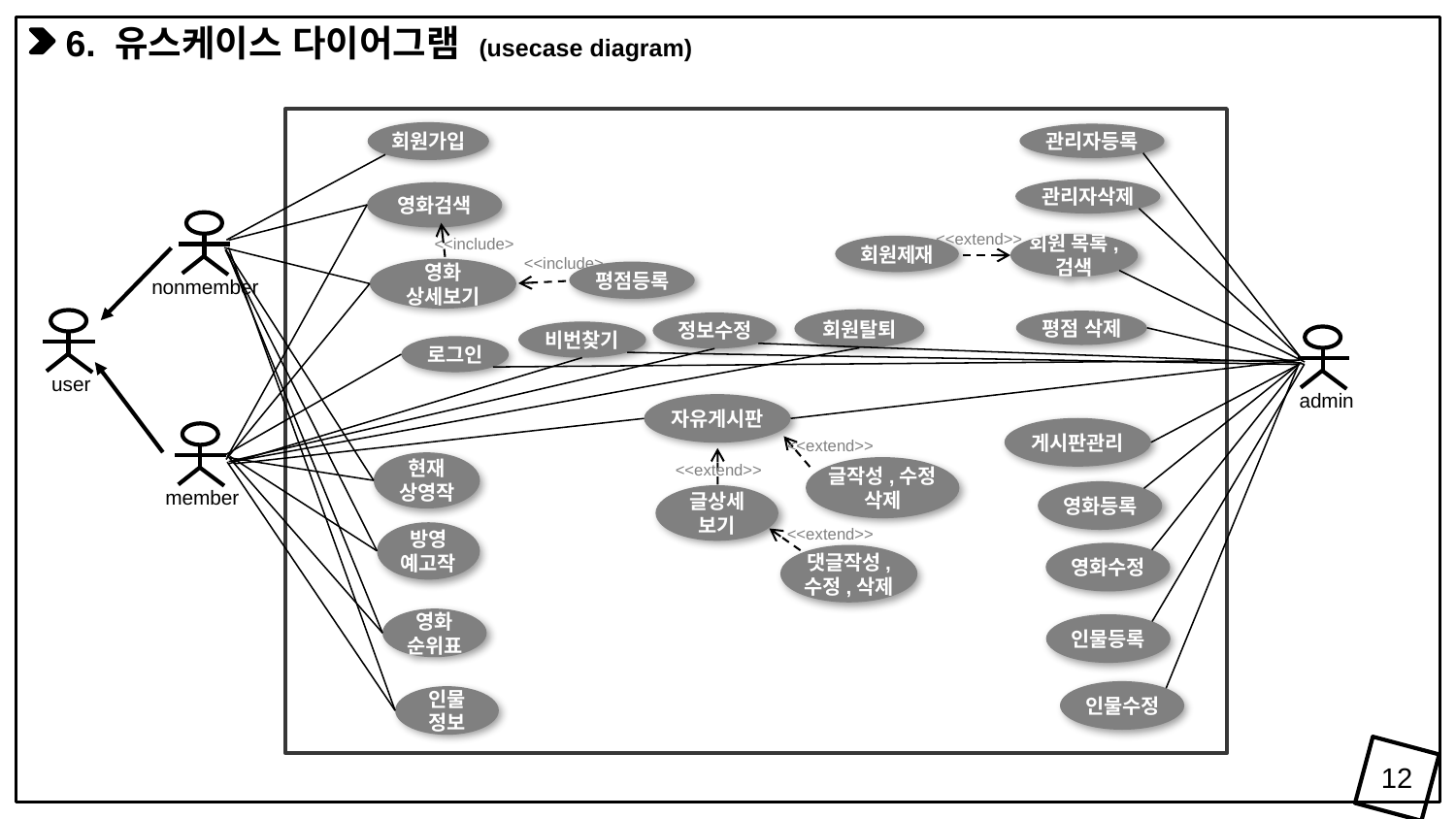

6. 유스케이스 다이어그램 (usecase diagram)

회원가입
관리자등록
관리자삭제
영화검색

nonmember
<<extend>>
회원 목록,검색
<<include>
회원제재
<<include>
영화
상세보기
평점등록
회원탈퇴

user
평점 삭제
정보수정
비번찾기

admin
로그인
자유게시판
게시판관리

member
<<extend>>
현재 상영작
글작성,수정
삭제
<<extend>>
영화등록
글상세
보기
방영
예고작
<<extend>>
영화수정
댓글작성,
수정,삭제
영화 순위표
인물등록
인물수정
인물
정보

12